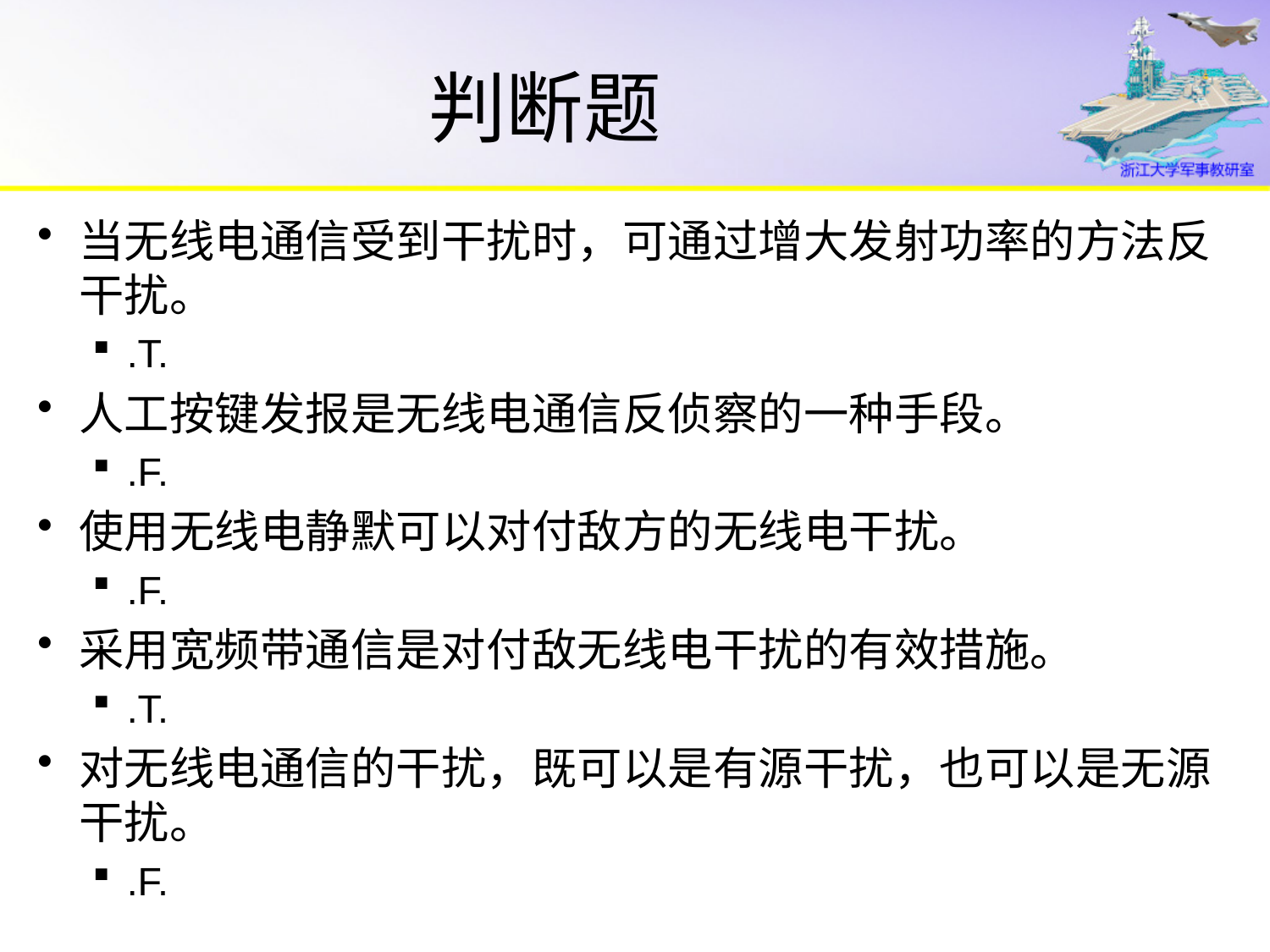

# 判断题
当无线电通信受到干扰时，可通过增大发射功率的方法反干扰。
.T.
人工按键发报是无线电通信反侦察的一种手段。
.F.
使用无线电静默可以对付敌方的无线电干扰。
.F.
采用宽频带通信是对付敌无线电干扰的有效措施。
.T.
对无线电通信的干扰，既可以是有源干扰，也可以是无源干扰。
.F.